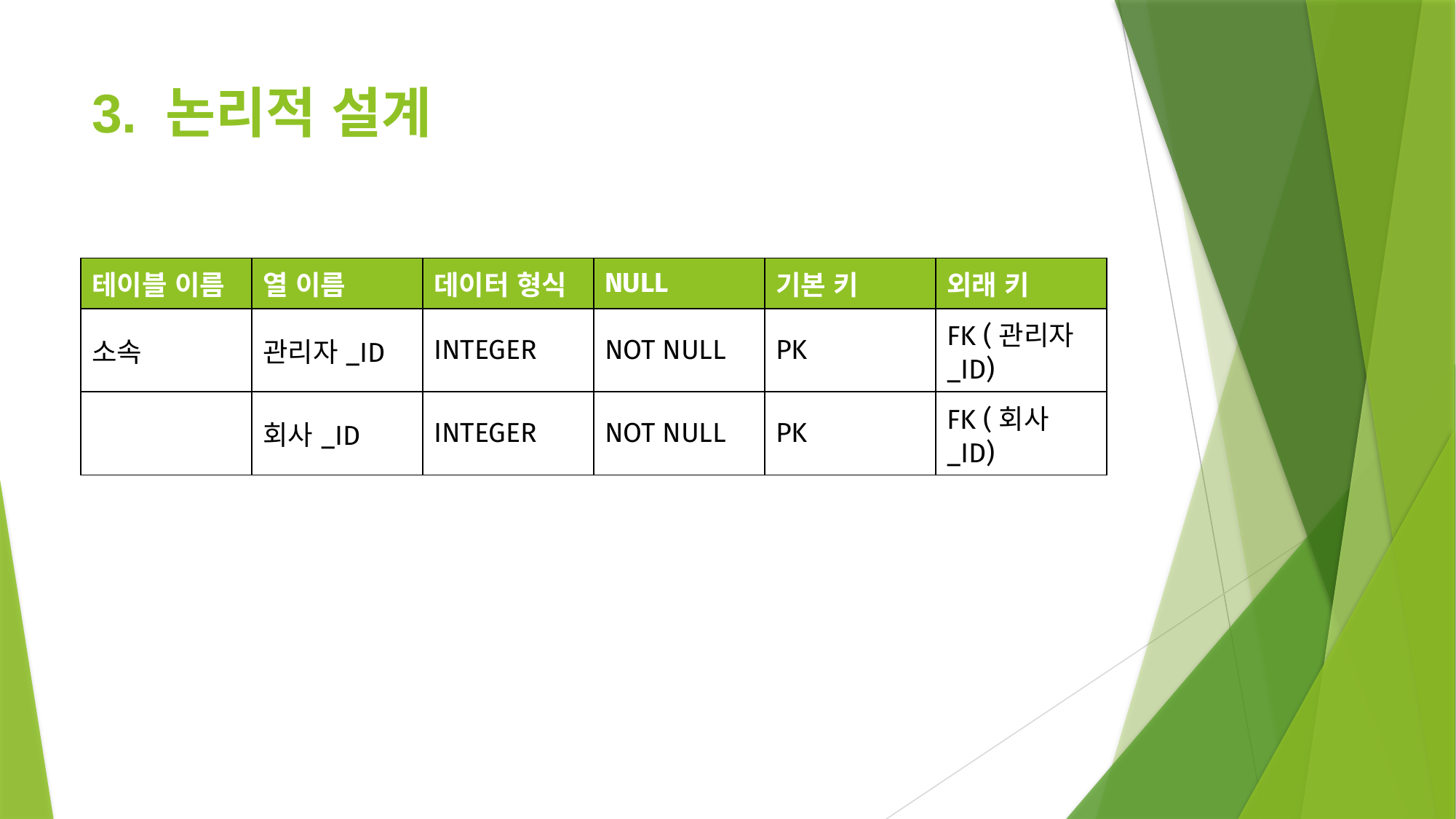

# 3. 논리적 설계
| 테이블 이름 | 열 이름 | 데이터 형식 | NULL | 기본 키 | 외래 키 |
| --- | --- | --- | --- | --- | --- |
| 소속 | 관리자\_ID | INTEGER | NOT NULL | PK | FK (관리자\_ID) |
|  | 회사\_ID | INTEGER | NOT NULL | PK | FK (회사\_ID) |